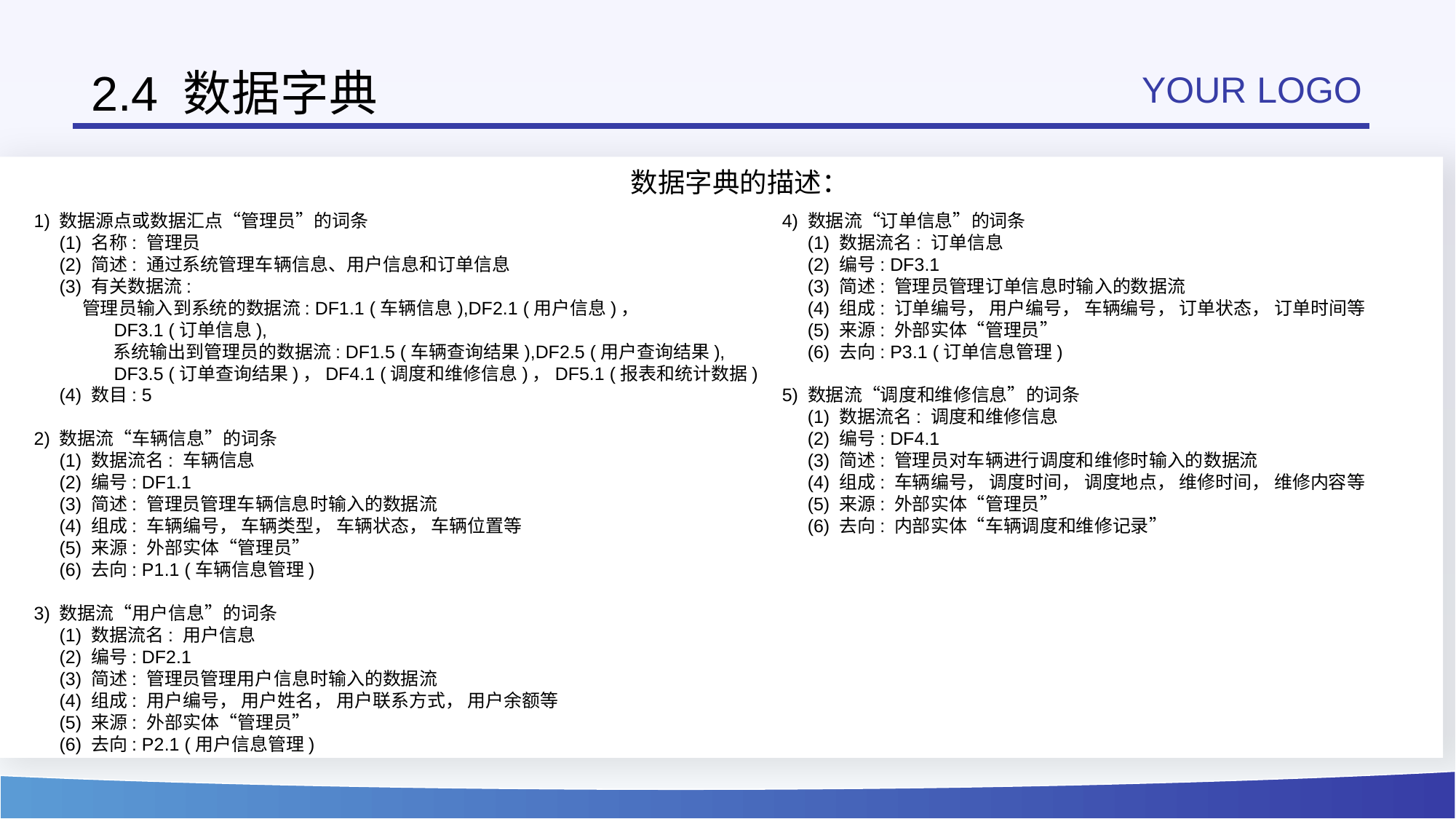

# 2.4 数据字典
YOUR LOGO
0
数据字典的描述：
1) 数据源点或数据汇点“管理员”的词条
     (1) 名称: 管理员
     (2) 简述: 通过系统管理车辆信息、用户信息和订单信息
     (3) 有关数据流:
           管理员输入到系统的数据流: DF1.1 (车辆信息),DF2.1 (用户信息)，
	     DF3.1 (订单信息),
	     系统输出到管理员的数据流: DF1.5 (车辆查询结果),DF2.5 (用户查询结果),
	     DF3.5 (订单查询结果)，DF4.1 (调度和维修信息)，DF5.1 (报表和统计数据)
     (4) 数目: 5

2) 数据流“车辆信息”的词条
     (1) 数据流名: 车辆信息
     (2) 编号: DF1.1
     (3) 简述: 管理员管理车辆信息时输入的数据流
     (4) 组成: 车辆编号， 车辆类型， 车辆状态， 车辆位置等
     (5) 来源: 外部实体“管理员”
     (6) 去向: P1.1 (车辆信息管理)

3) 数据流“用户信息”的词条
     (1) 数据流名: 用户信息
     (2) 编号: DF2.1
     (3) 简述: 管理员管理用户信息时输入的数据流
     (4) 组成: 用户编号， 用户姓名， 用户联系方式， 用户余额等
     (5) 来源: 外部实体“管理员”
     (6) 去向: P2.1 (用户信息管理)

4) 数据流“订单信息”的词条
     (1) 数据流名: 订单信息
     (2) 编号: DF3.1
     (3) 简述: 管理员管理订单信息时输入的数据流
     (4) 组成: 订单编号， 用户编号， 车辆编号， 订单状态， 订单时间等
     (5) 来源: 外部实体“管理员”
     (6) 去向: P3.1 (订单信息管理)

5) 数据流“调度和维修信息”的词条
     (1) 数据流名: 调度和维修信息
     (2) 编号: DF4.1
     (3) 简述: 管理员对车辆进行调度和维修时输入的数据流
     (4) 组成: 车辆编号， 调度时间， 调度地点， 维修时间， 维修内容等
     (5) 来源: 外部实体“管理员”
     (6) 去向: 内部实体“车辆调度和维修记录”